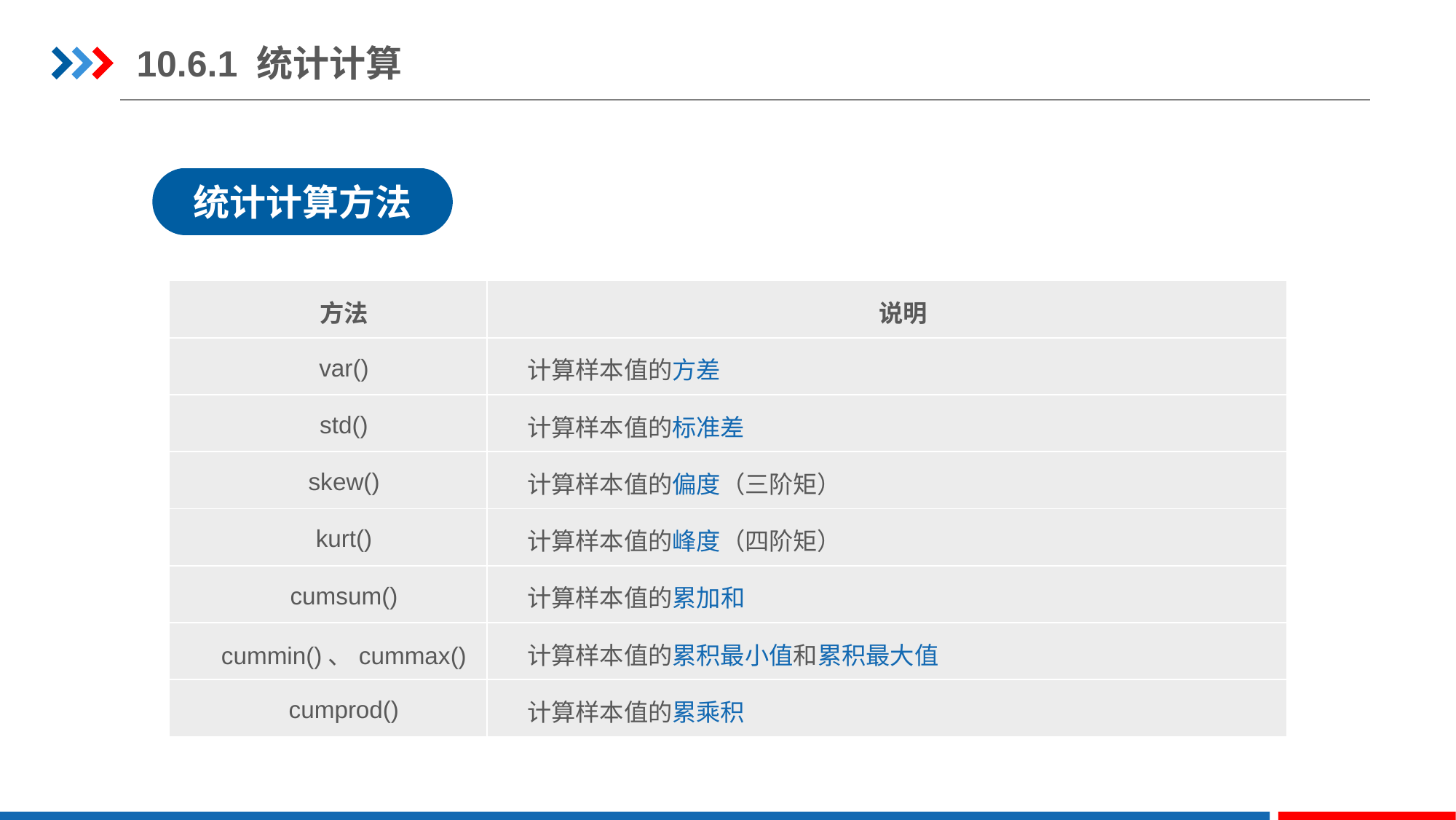

10.6.1 统计计算
统计计算方法
| 方法 | 说明 |
| --- | --- |
| var() | 计算样本值的方差 |
| std() | 计算样本值的标准差 |
| skew() | 计算样本值的偏度（三阶矩） |
| kurt() | 计算样本值的峰度（四阶矩） |
| cumsum() | 计算样本值的累加和 |
| cummin()、cummax() | 计算样本值的累积最小值和累积最大值 |
| cumprod() | 计算样本值的累乘积 |